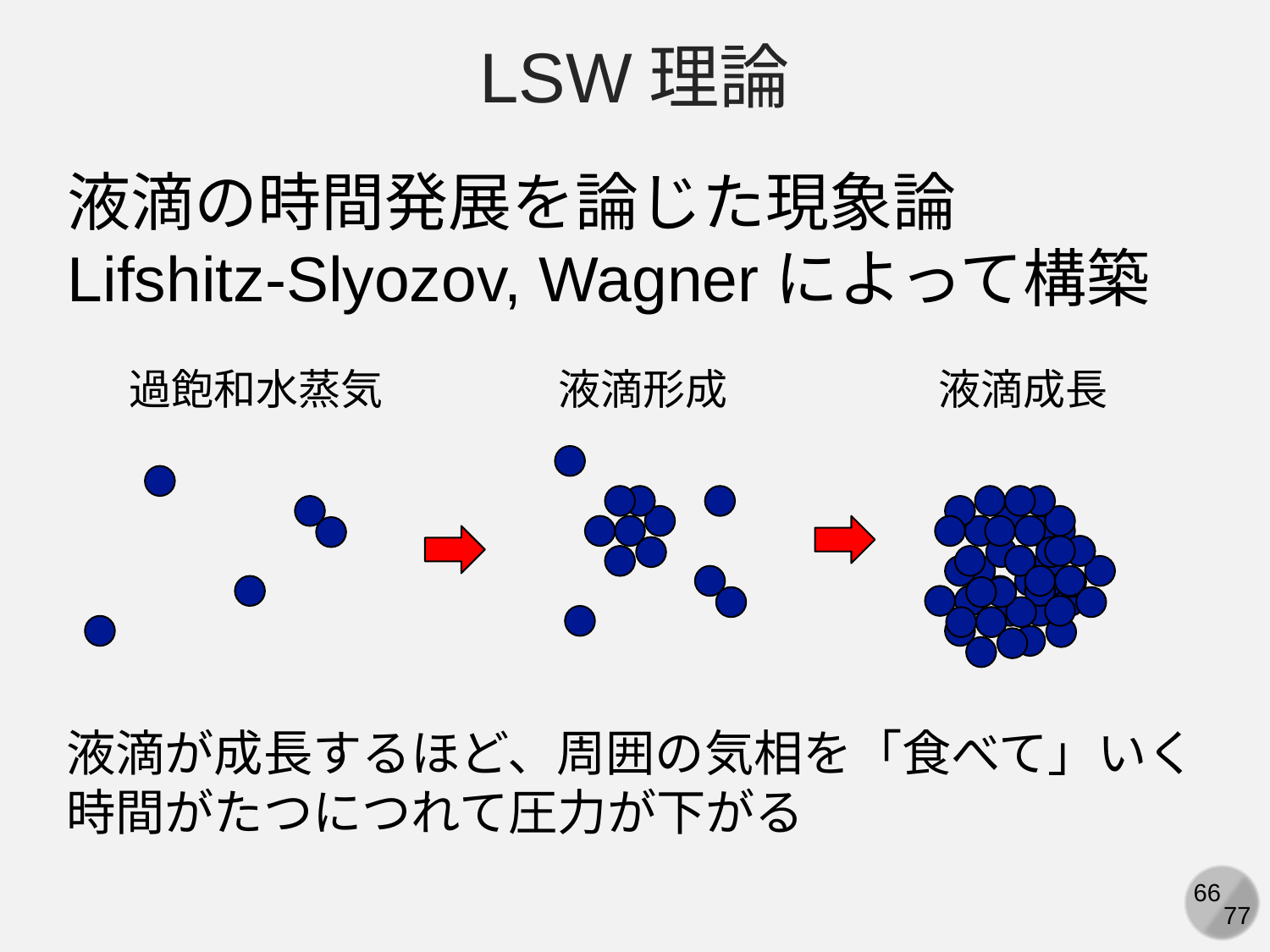

LSW理論
液滴の時間発展を論じた現象論
Lifshitz-Slyozov, Wagnerによって構築
過飽和水蒸気
液滴形成
液滴成長

液滴が成長するほど、周囲の気相を「食べて」いく
時間がたつにつれて圧力が下がる